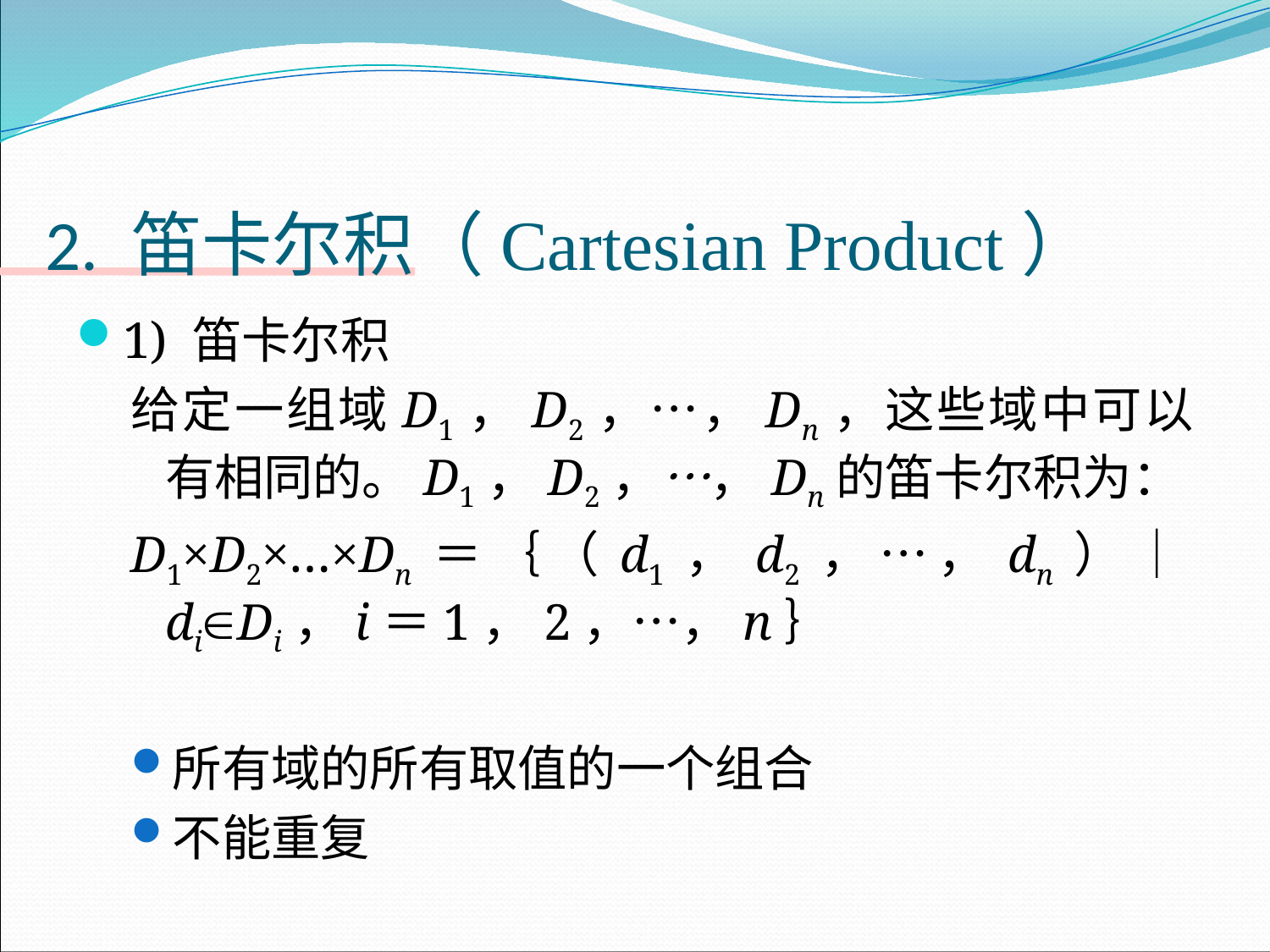

# 2. 笛卡尔积（Cartesian Product）
1) 笛卡尔积
给定一组域D1，D2，…，Dn，这些域中可以有相同的。D1，D2，…，Dn的笛卡尔积为：
D1×D2×…×Dn＝｛（d1，d2，…，dn）｜di∈Di，i＝1，2，…，n｝

所有域的所有取值的一个组合
不能重复

113